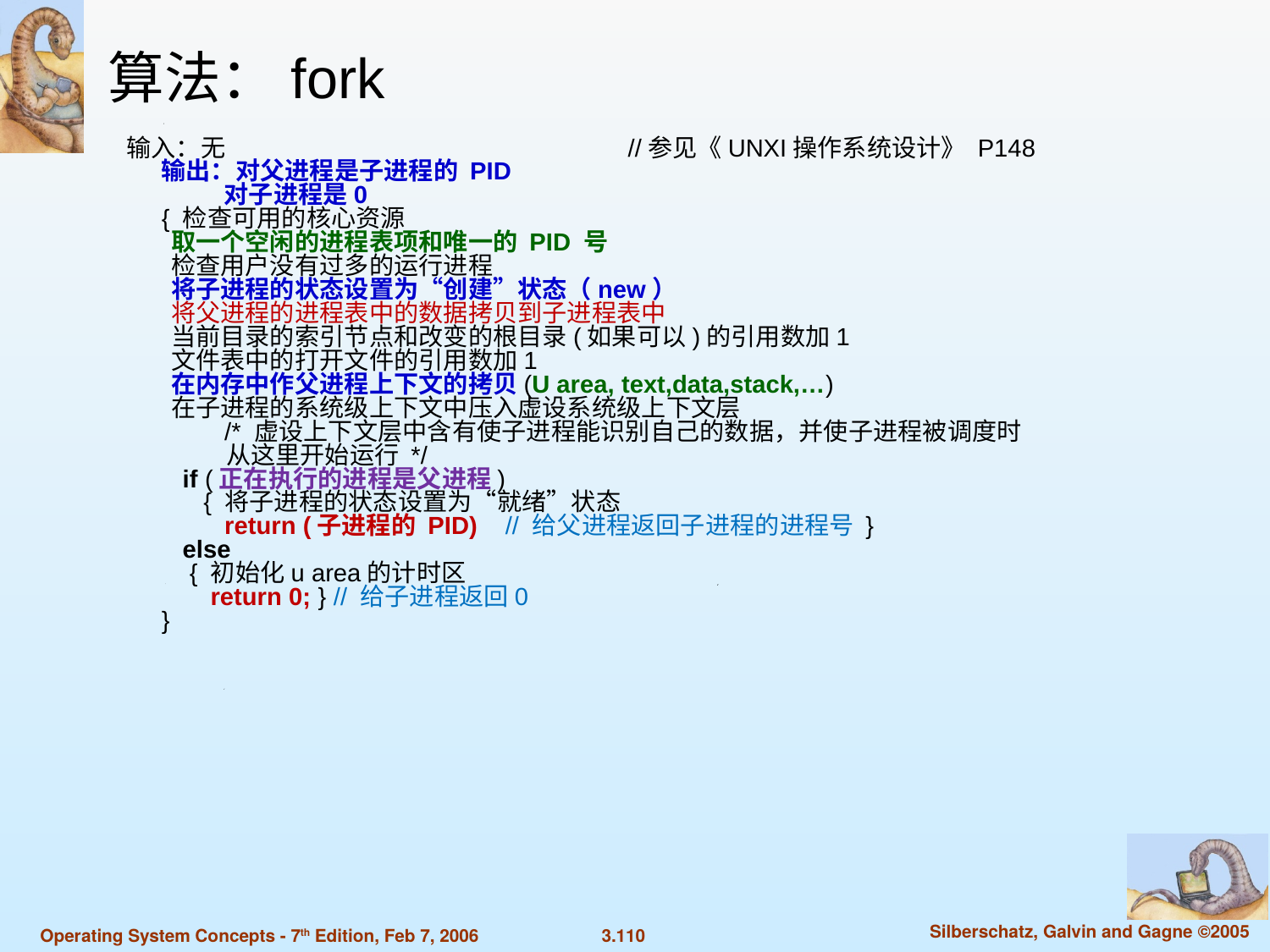

算法：fork
输入：无                                                                        //参见《UNXI操作系统设计》 P148
     输出：对父进程是子进程的 PID
                对子进程是0
     { 检查可用的核心资源
       取一个空闲的进程表项和唯一的 PID 号
       检查用户没有过多的运行进程
       将子进程的状态设置为“创建”状态（new）
       将父进程的进程表中的数据拷贝到子进程表中
       当前目录的索引节点和改变的根目录(如果可以)的引用数加1
       文件表中的打开文件的引用数加1
       在内存中作父进程上下文的拷贝(U area, text,data,stack,…)
       在子进程的系统级上下文中压入虚设系统级上下文层
              /* 虚设上下文层中含有使子进程能识别自己的数据，并使子进程被调度时
                 从这里开始运行 */
        if (正在执行的进程是父进程)
           { 将子进程的状态设置为“就绪”状态
              return (子进程的 PID)    // 给父进程返回子进程的进程号 }
        else
         { 初始化u area的计时区
            return 0; } // 给子进程返回0
     }